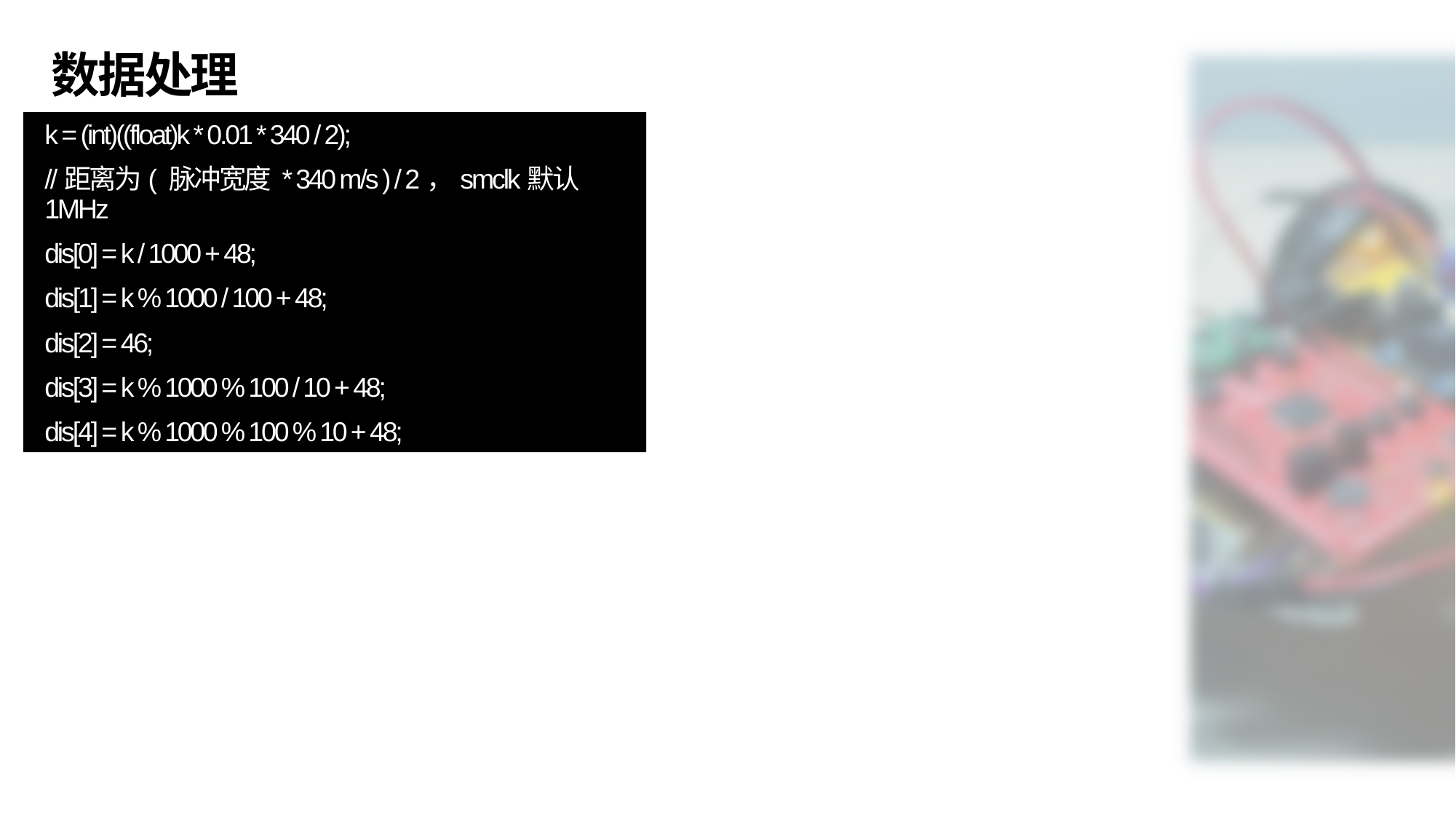

# 数据处理
k = (int)((float)k * 0.01 * 340 / 2);
//距离为( 脉冲宽度 * 340 m/s ) / 2，smclk默认1MHz
dis[0] = k / 1000 + 48;
dis[1] = k % 1000 / 100 + 48;
dis[2] = 46;
dis[3] = k % 1000 % 100 / 10 + 48;
dis[4] = k % 1000 % 100 % 10 + 48;